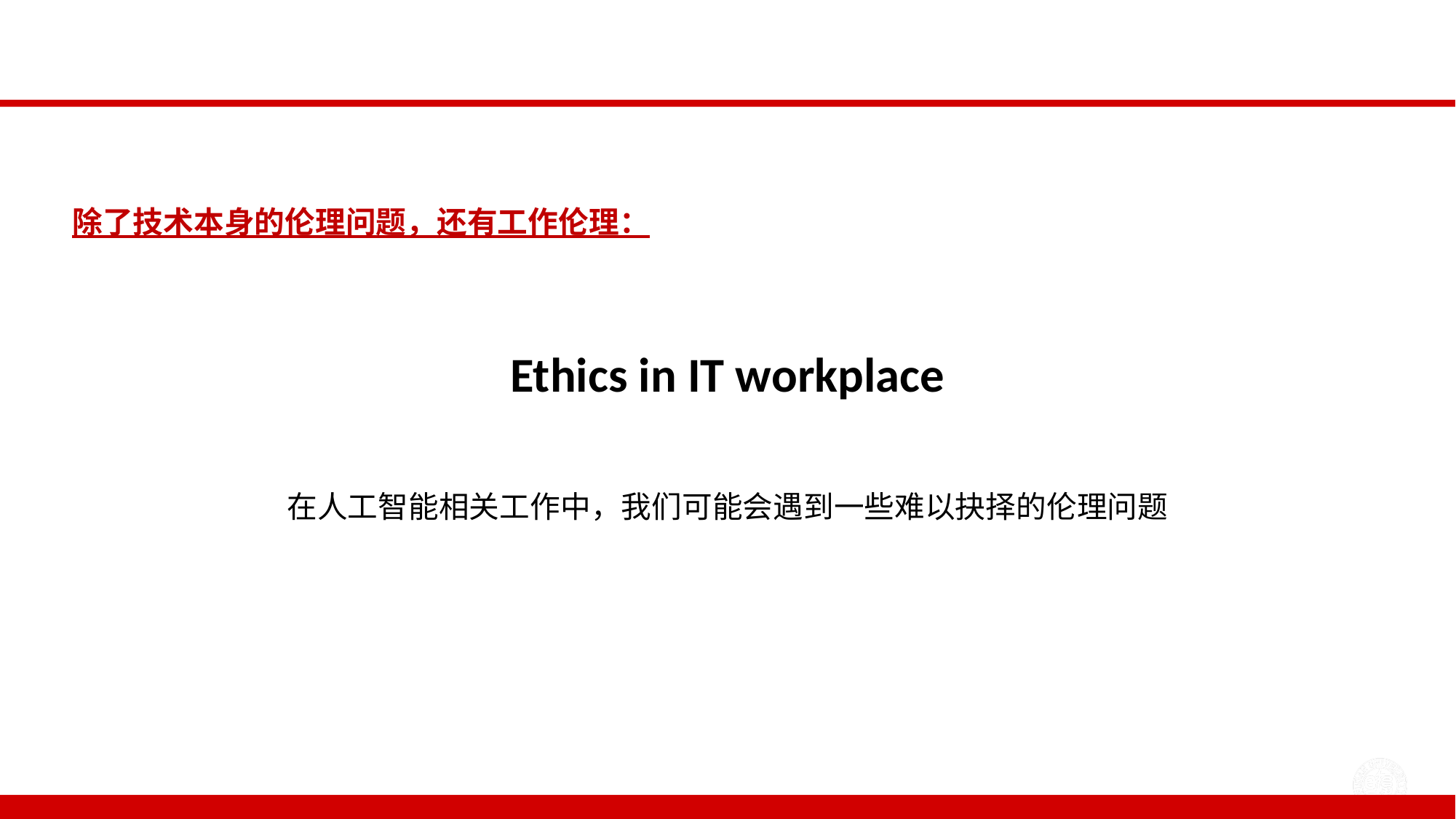

除了技术本身的伦理问题，还有工作伦理：
Ethics in IT workplace
在人工智能相关工作中，我们可能会遇到一些难以抉择的伦理问题